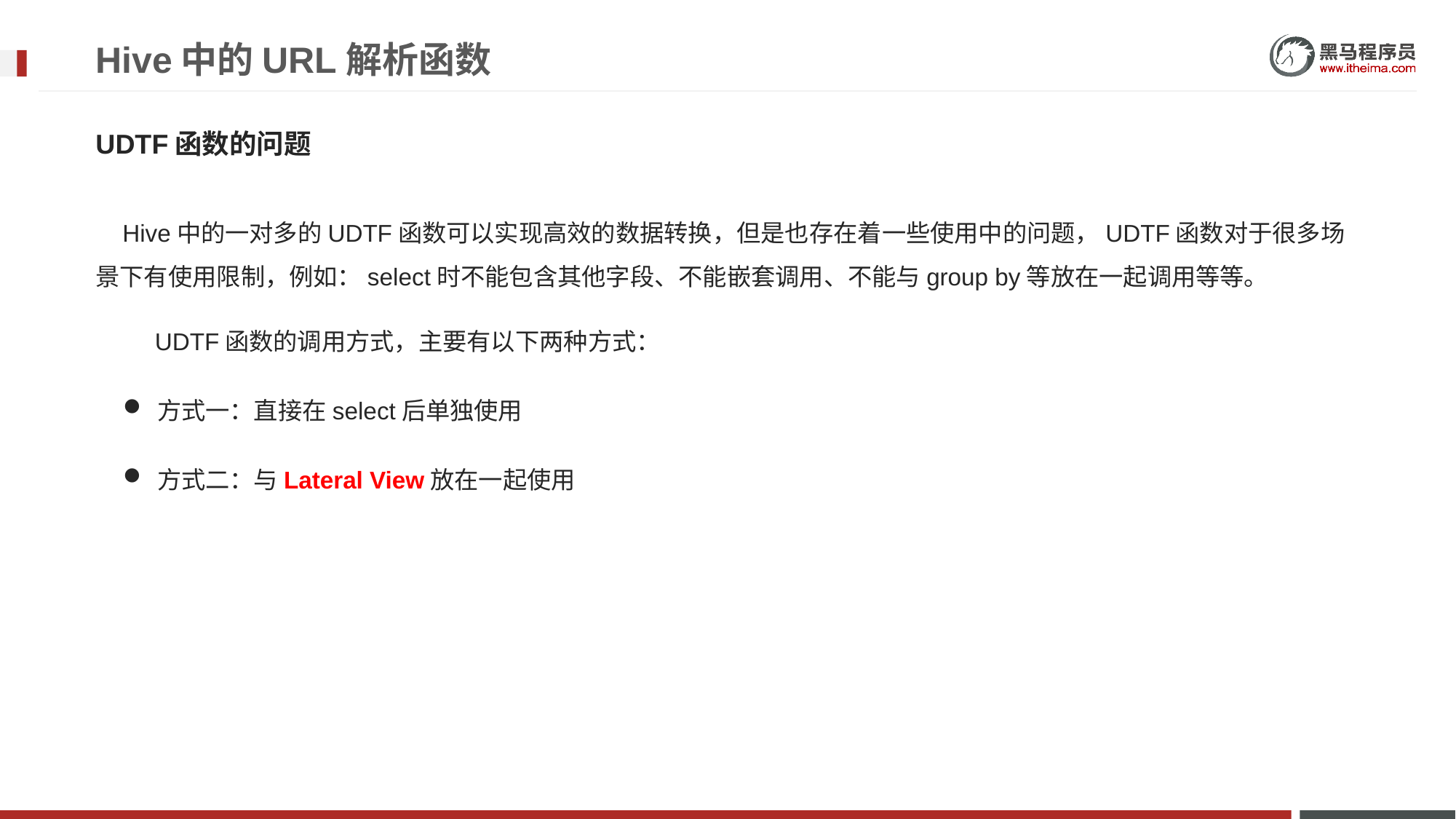

# Hive中的URL解析函数
UDTF函数的问题
    Hive中的一对多的UDTF函数可以实现高效的数据转换，但是也存在着一些使用中的问题，UDTF函数对于很多场景下有使用限制，例如：select时不能包含其他字段、不能嵌套调用、不能与group by等放在一起调用等等。
UDTF函数的调用方式，主要有以下两种方式：
方式一：直接在select后单独使用
方式二：与Lateral View放在一起使用